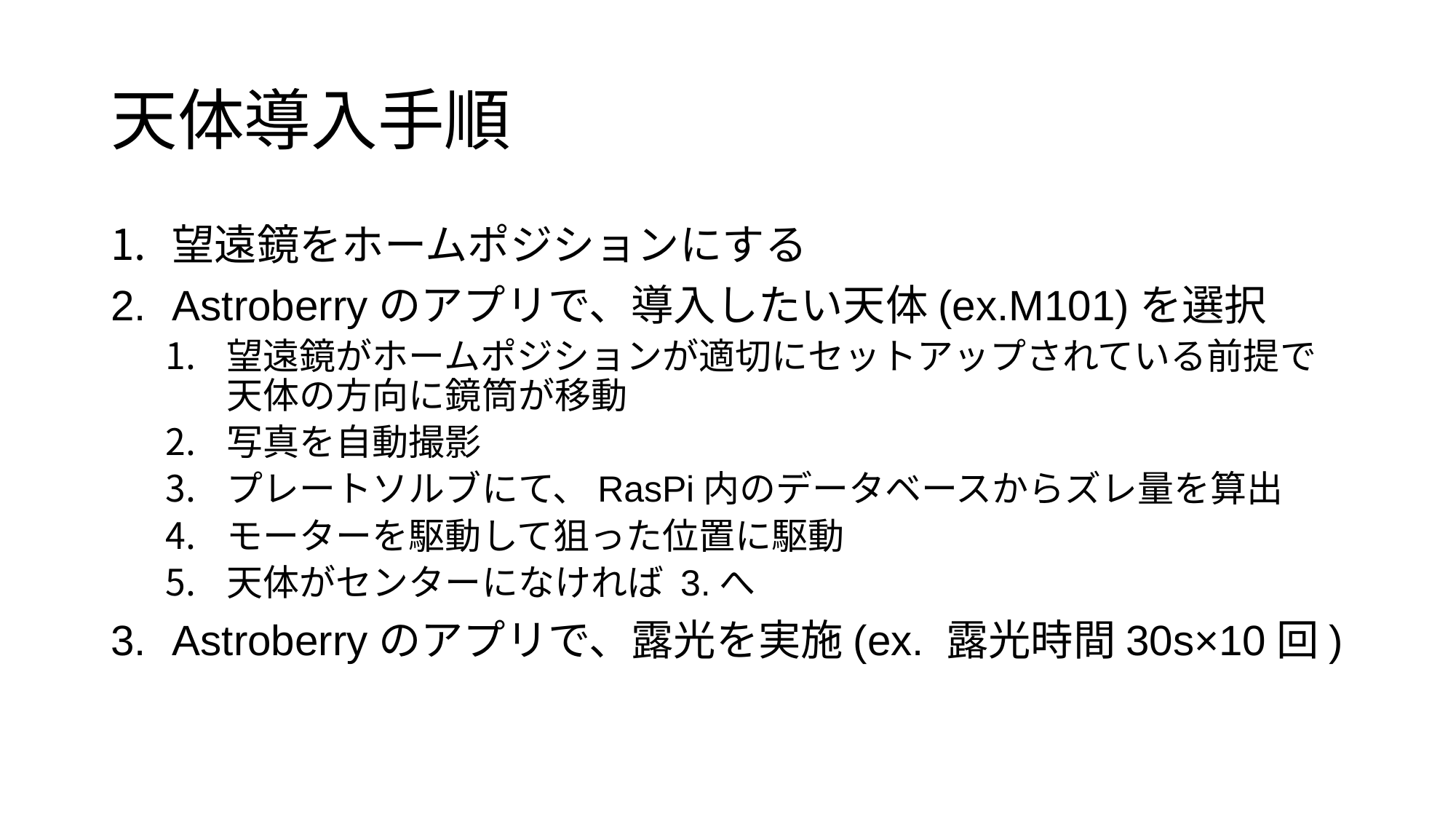

# 天体導入手順
望遠鏡をホームポジションにする
Astroberryのアプリで、導入したい天体(ex.M101)を選択
望遠鏡がホームポジションが適切にセットアップされている前提で天体の方向に鏡筒が移動
写真を自動撮影
プレートソルブにて、RasPi内のデータベースからズレ量を算出
モーターを駆動して狙った位置に駆動
天体がセンターになければ 3.へ
Astroberryのアプリで、露光を実施(ex. 露光時間30s×10回)